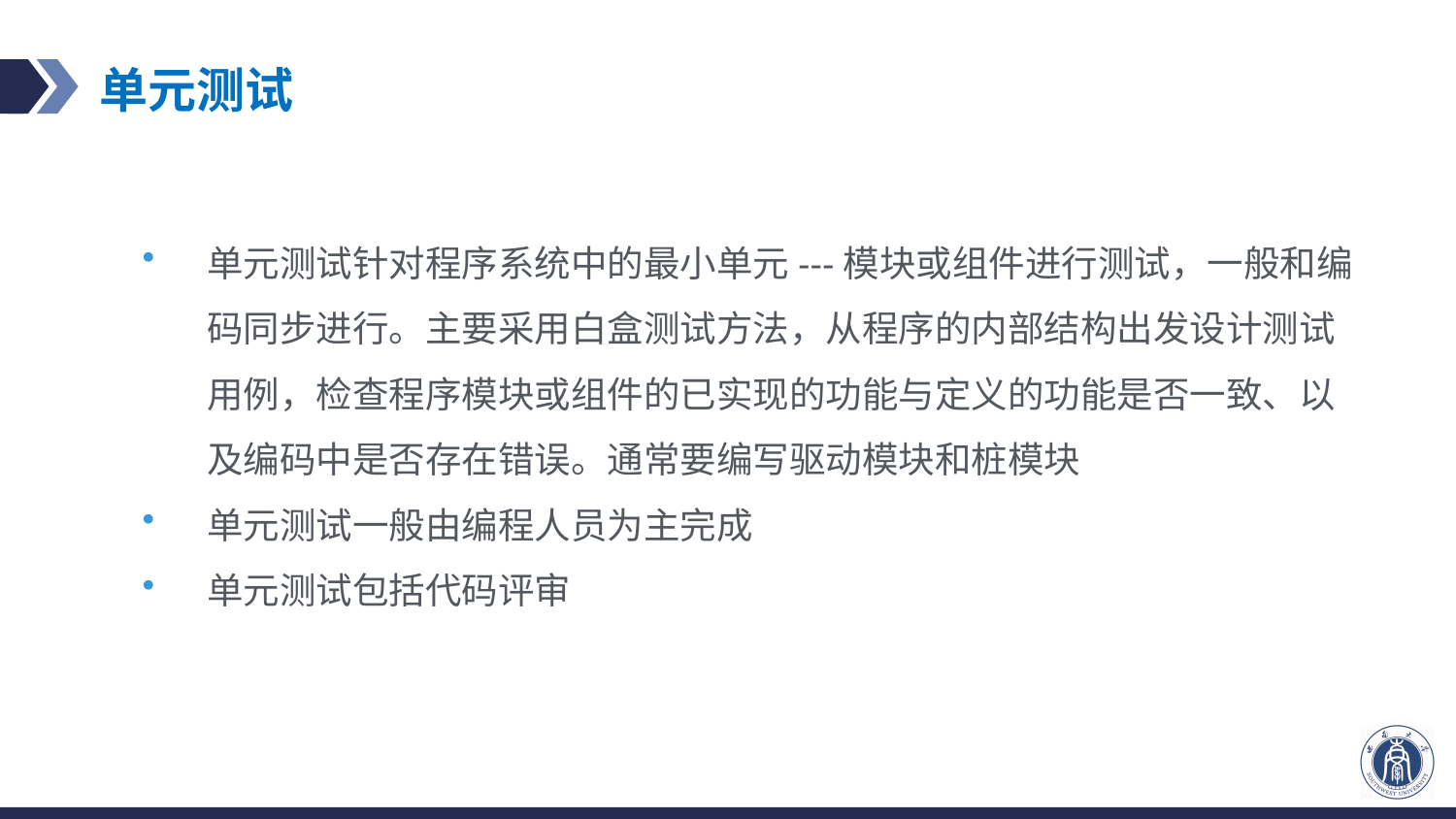

# 单元测试
单元测试针对程序系统中的最小单元---模块或组件进行测试，一般和编码同步进行。主要采用白盒测试方法，从程序的内部结构出发设计测试用例，检查程序模块或组件的已实现的功能与定义的功能是否一致、以及编码中是否存在错误。通常要编写驱动模块和桩模块
单元测试一般由编程人员为主完成
单元测试包括代码评审